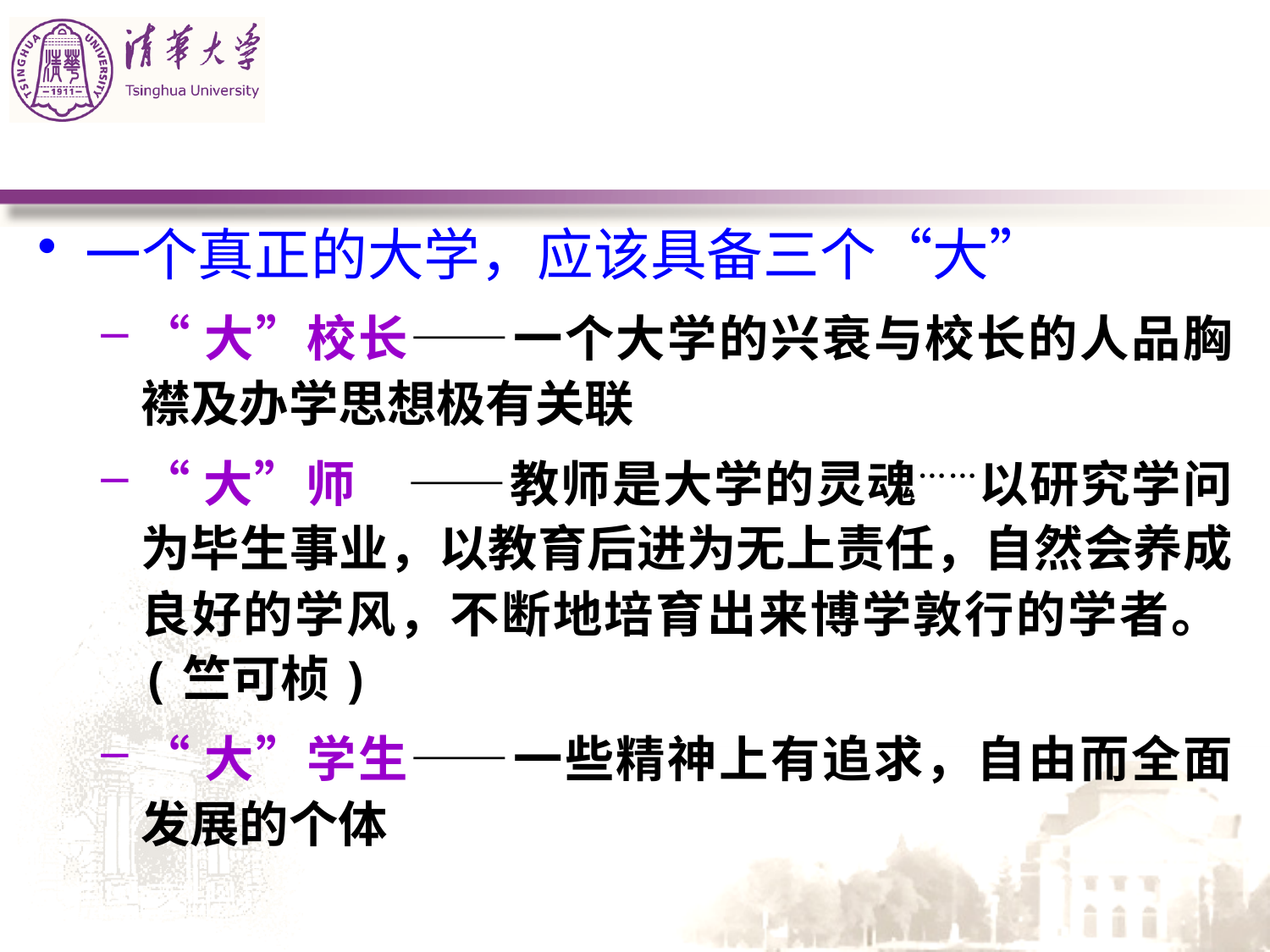

一个真正的大学，应该具备三个“大”
“大”校长——一个大学的兴衰与校长的人品胸襟及办学思想极有关联
“大”师　——教师是大学的灵魂……以研究学问为毕生事业，以教育后进为无上责任，自然会养成良好的学风，不断地培育出来博学敦行的学者。(竺可桢)
“大”学生——一些精神上有追求，自由而全面发展的个体